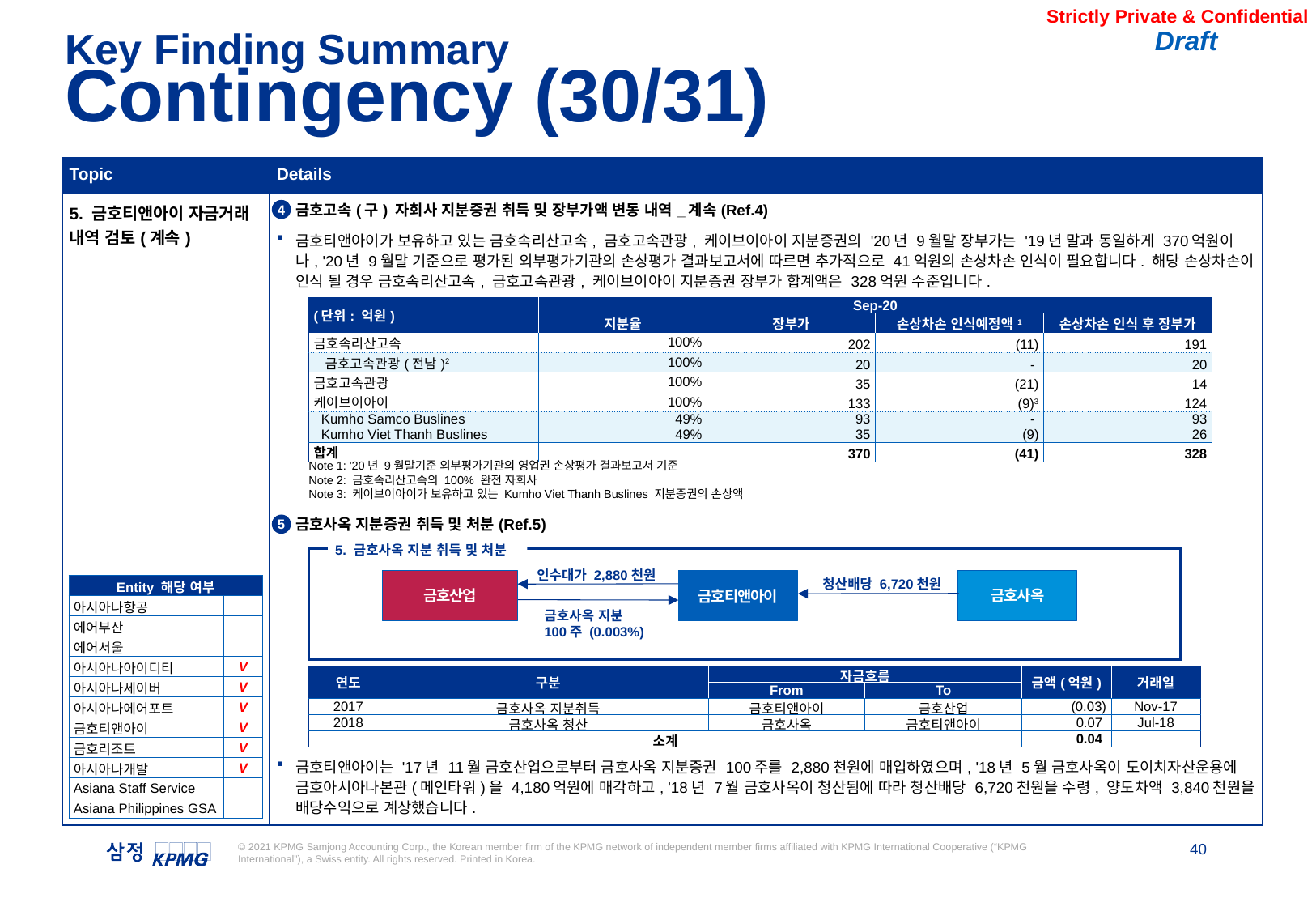

Key Finding Summary
Contingency (30/31)
| Topic | Details |
| --- | --- |
| 5. 금호티앤아이 자금거래 내역 검토(계속) | 금호고속(구) 자회사 지분증권 취득 및 장부가액 변동 내역\_계속(Ref.4) 금호티앤아이가 보유하고 있는 금호속리산고속, 금호고속관광, 케이브이아이 지분증권의 '20년 9월말 장부가는 '19년 말과 동일하게 370억원이나, '20년 9월말 기준으로 평가된 외부평가기관의 손상평가 결과보고서에 따르면 추가적으로 41억원의 손상차손 인식이 필요합니다. 해당 손상차손이 인식 될 경우 금호속리산고속, 금호고속관광, 케이브이아이 지분증권 장부가 합계액은 328억원 수준입니다. 금호사옥 지분증권 취득 및 처분(Ref.5) 금호티앤아이는 '17년 11월 금호산업으로부터 금호사옥 지분증권 100주를 2,880천원에 매입하였으며, '18년 5월 금호사옥이 도이치자산운용에 금호아시아나본관(메인타워)을 4,180억원에 매각하고, '18년 7월 금호사옥이 청산됨에 따라 청산배당 6,720천원을 수령, 양도차액 3,840천원을 배당수익으로 계상했습니다. |
4
| (단위: 억원) | Sep-20 |  |  |  |
| --- | --- | --- | --- | --- |
|  | 지분율 | 장부가 | 손상차손 인식예정액1 | 손상차손 인식 후 장부가 |
| 금호속리산고속 | 100% | 202 | (11) | 191 |
| 금호고속관광(전남)2 | 100% | 20 | - | 20 |
| 금호고속관광 | 100% | 35 | (21) | 14 |
| 케이브이아이 | 100% | 133 | (9)3 | 124 |
| Kumho Samco Buslines | 49% | 93 | - | 93 |
| Kumho Viet Thanh Buslines | 49% | 35 | (9) | 26 |
| 합계 |  | 370 | (41) | 328 |
Note 1: '20년 9월말기준 외부평가기관의 영업권 손상평가 결과보고서 기준
Note 2: 금호속리산고속의 100% 완전 자회사
Note 3: 케이브이아이가 보유하고 있는 Kumho Viet Thanh Buslines 지분증권의 손상액
5
5. 금호사옥 지분 취득 및 처분

인수대가 2,880천원
청산배당 6,720천원
금호산업
금호사옥
금호티앤아이
| Entity 해당 여부 |  |
| --- | --- |
| 아시아나항공 |  |
| 에어부산 |  |
| 에어서울 |  |
| 아시아나아이디티 | V |
| 아시아나세이버 | V |
| 아시아나에어포트 | V |
| 금호티앤아이 | V |
| 금호리조트 | V |
| 아시아나개발 | V |
| Asiana Staff Service |  |
| Asiana Philippines GSA |  |
금호사옥 지분 100주 (0.003%)
| 연도 | 구분 | 자금흐름 |  | 금액(억원) | 거래일 |
| --- | --- | --- | --- | --- | --- |
|  |  | From | To |  |  |
| 2017 | 금호사옥 지분취득 | 금호티앤아이 | 금호산업 | (0.03) | Nov-17 |
| 2018 | 금호사옥 청산 | 금호사옥 | 금호티앤아이 | 0.07 | Jul-18 |
| 소계 |  |  |  | 0.04 |  |